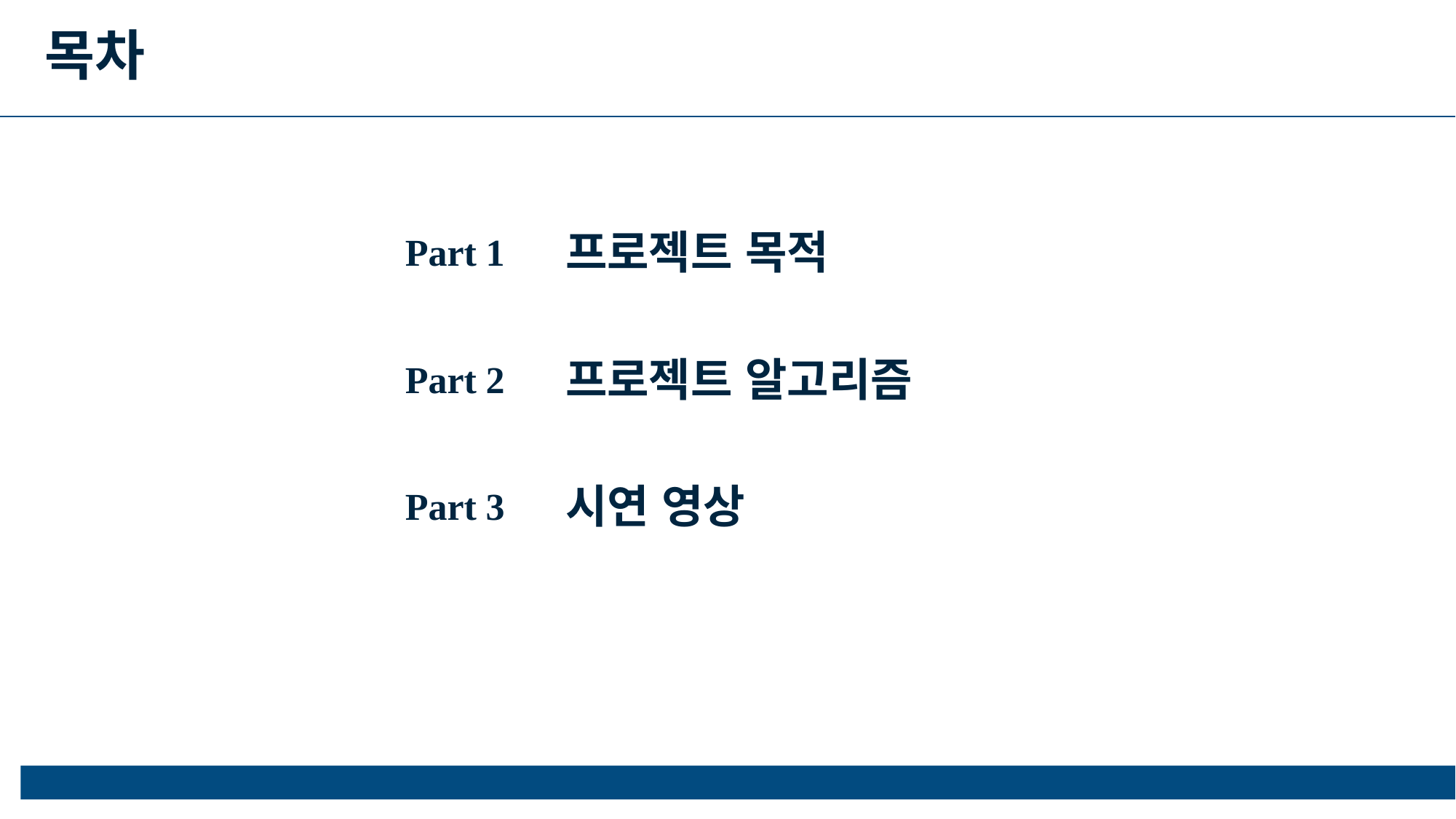

목차
프로젝트 목적
Part 1
프로젝트 알고리즘
Part 2
시연 영상
Part 3